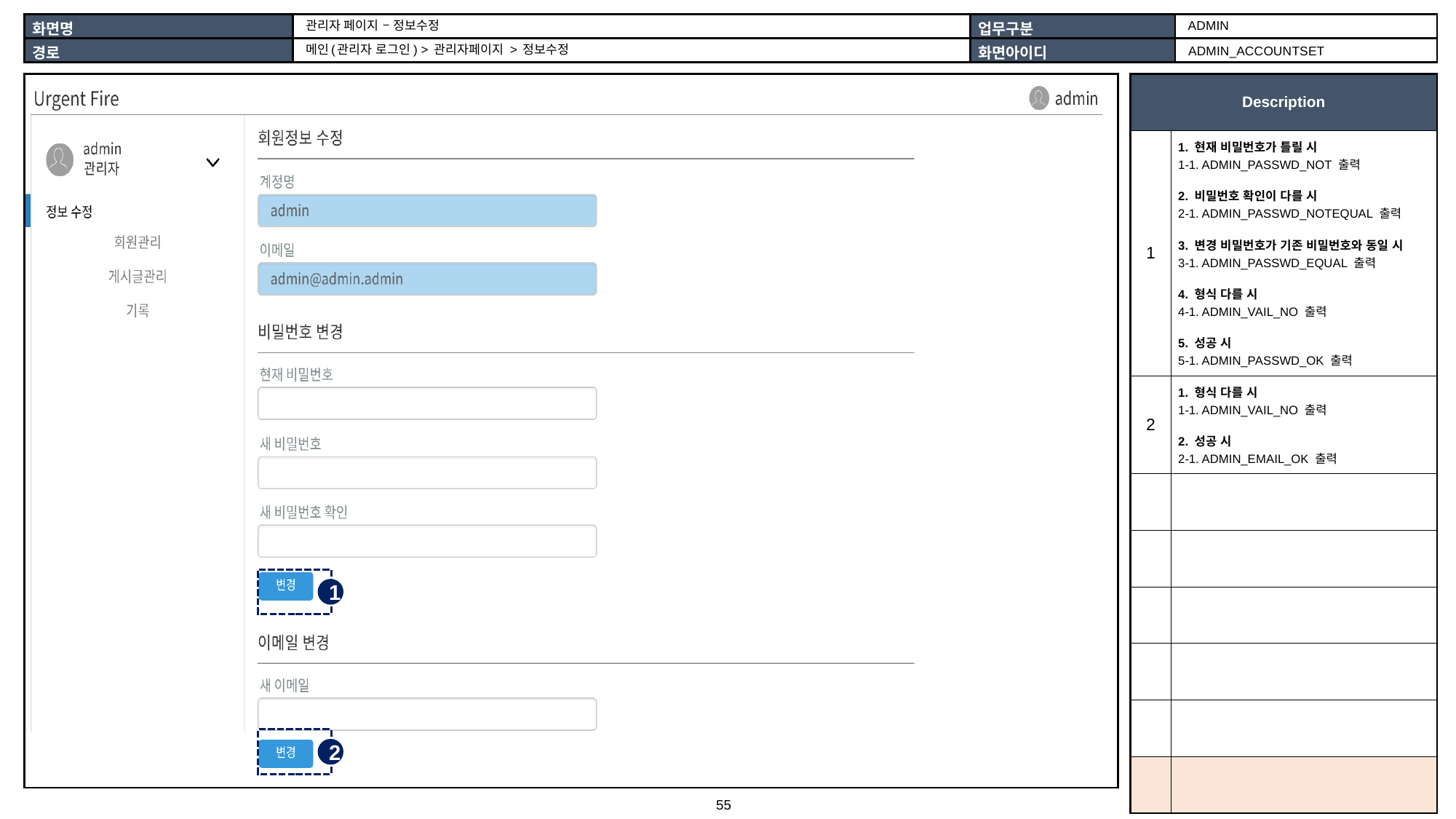

ADMIN
관리자 페이지 – 정보수정
메인(관리자 로그인) > 관리자페이지 > 정보수정
ADMIN_ACCOUNTSET
|  |
| --- |
| Description |  |
| --- | --- |
| 1 | 1. 현재 비밀번호가 틀릴 시 1-1. ADMIN\_PASSWD\_NOT 출력 2. 비밀번호 확인이 다를 시 2-1. ADMIN\_PASSWD\_NOTEQUAL 출력 3. 변경 비밀번호가 기존 비밀번호와 동일 시 3-1. ADMIN\_PASSWD\_EQUAL 출력 4. 형식 다를 시 4-1. ADMIN\_VAIL\_NO 출력 5. 성공 시 5-1. ADMIN\_PASSWD\_OK 출력 |
| 2 | 1. 형식 다를 시 1-1. ADMIN\_VAIL\_NO 출력 2. 성공 시 2-1. ADMIN\_EMAIL\_OK 출력 |
|  |  |
|  |  |
|  |  |
|  |  |
|  |  |
|  |  |

1

2